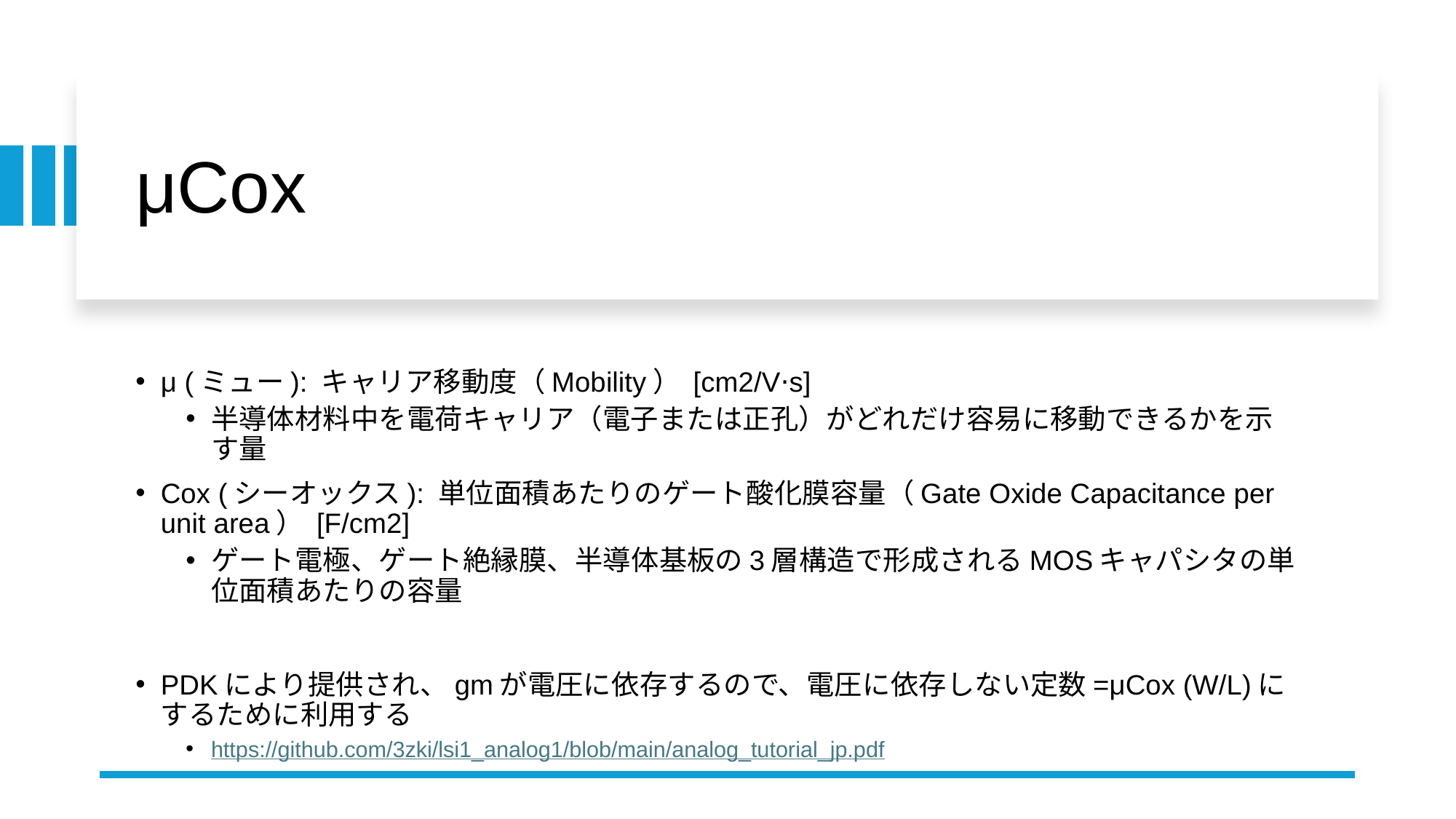

# μCox​

μ (ミュー): キャリア移動度（Mobility） [cm2/V⋅s]
半導体材料中を電荷キャリア（電子または正孔）がどれだけ容易に移動できるかを示す量
Cox​ (シーオックス): 単位面積あたりのゲート酸化膜容量（Gate Oxide Capacitance per unit area） [F/cm2]
ゲート電極、ゲート絶縁膜、半導体基板の3層構造で形成されるMOSキャパシタの単位面積あたりの容量

PDKにより提供され、gmが電圧に依存するので、電圧に依存しない定数=μCox (W/L)にするために利用する
https://github.com/3zki/lsi1_analog1/blob/main/analog_tutorial_jp.pdf